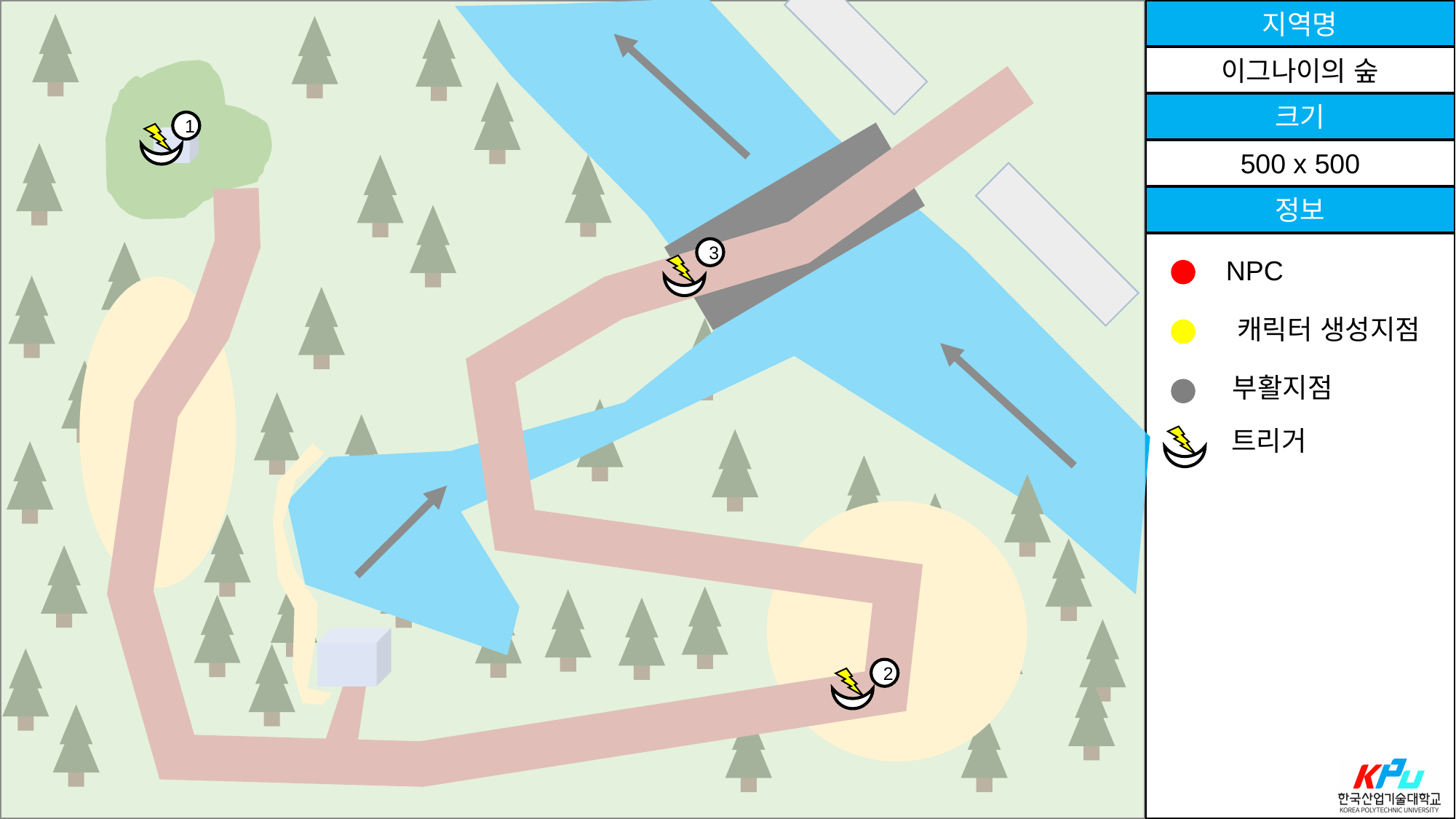

지역명

이그나이의 숲

크기
1

500 x 500

정보

3

NPC

캐릭터 생성지점

부활지점

트리거

2